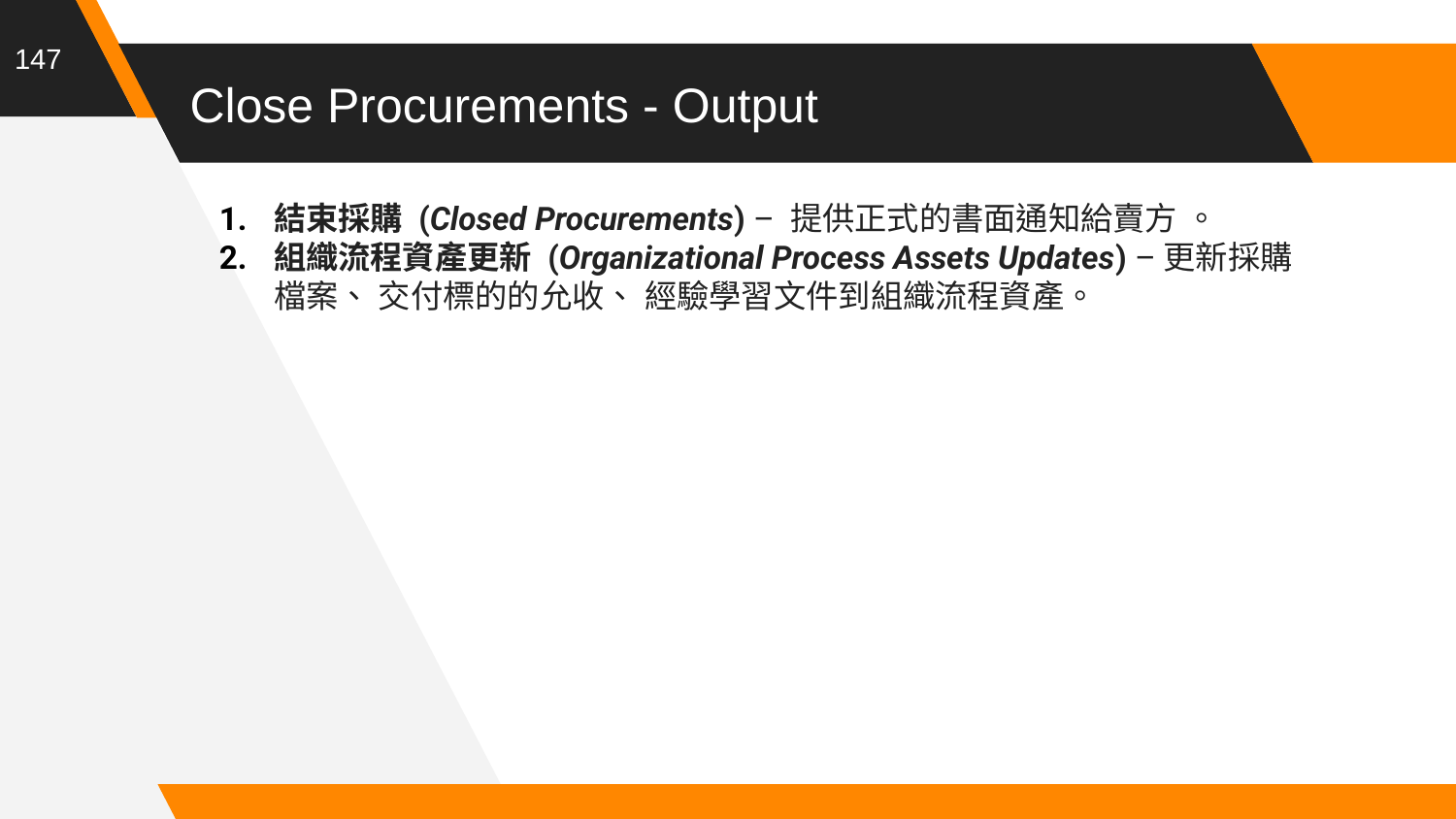

147
# Close Procurements - Output
結束採購 (Closed Procurements) – 提供正式的書面通知給賣方 。
組織流程資產更新 (Organizational Process Assets Updates) –更新採購檔案、 交付標的的允收、 經驗學習文件到組織流程資產。